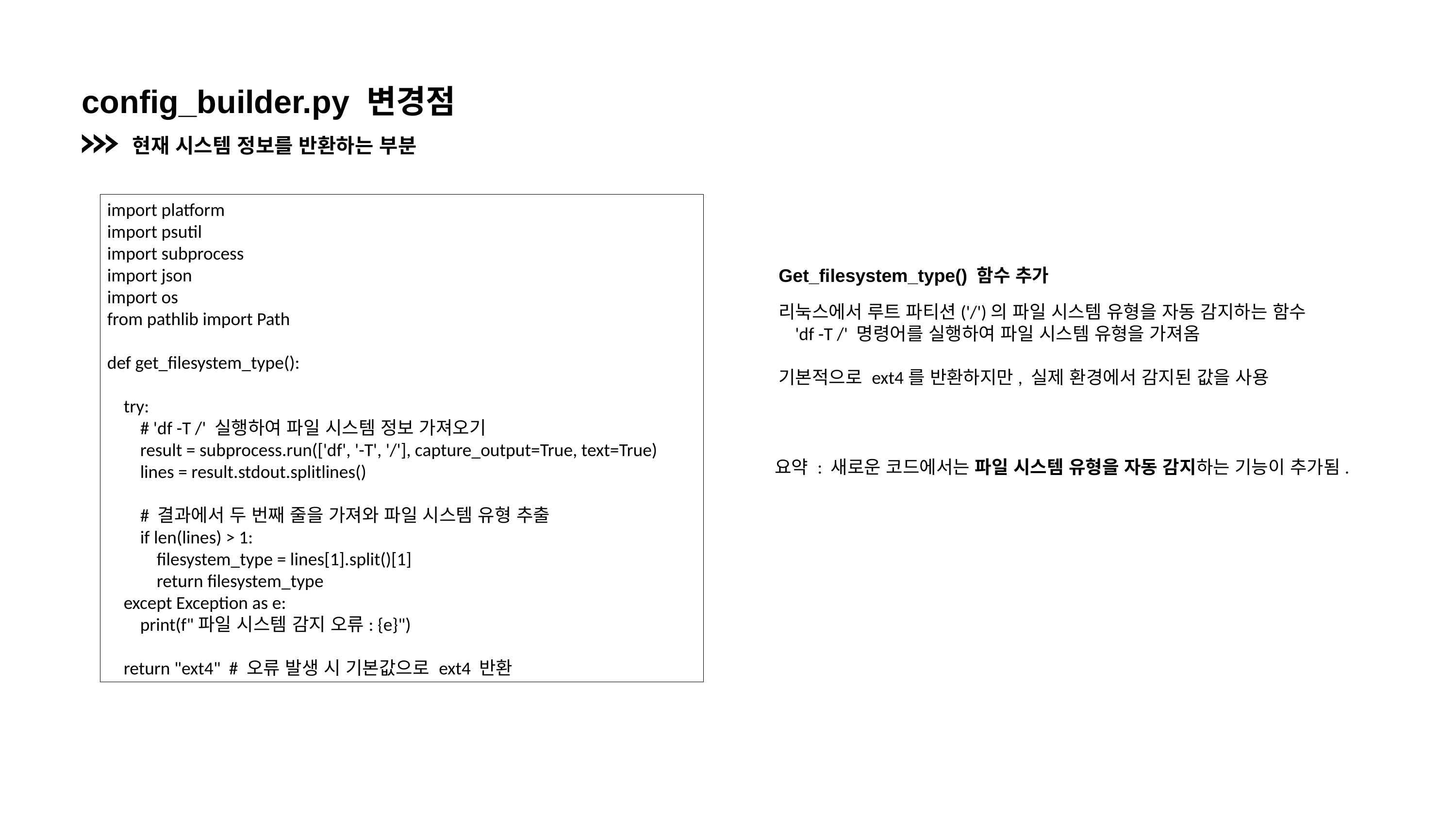

config_builder.py 변경점
현재 시스템 정보를 반환하는 부분

import platform
import psutil
import subprocess
import json
import os
from pathlib import Path

def get_filesystem_type():

    try:
        # 'df -T /' 실행하여 파일 시스템 정보 가져오기
        result = subprocess.run(['df', '-T', '/'], capture_output=True, text=True)
        lines = result.stdout.splitlines()

        # 결과에서 두 번째 줄을 가져와 파일 시스템 유형 추출
        if len(lines) > 1:
            filesystem_type = lines[1].split()[1]
            return filesystem_type
    except Exception as e:
        print(f"파일 시스템 감지 오류: {e}")

    return "ext4"  # 오류 발생 시 기본값으로 ext4 반환
Get_filesystem_type() 함수 추가
리눅스에서 루트 파티션('/')의 파일 시스템 유형을 자동 감지하는 함수
    'df -T /' 명령어를 실행하여 파일 시스템 유형을 가져옴

기본적으로 ext4를 반환하지만, 실제 환경에서 감지된 값을 사용
요약 : 새로운 코드에서는 파일 시스템 유형을 자동 감지하는 기능이 추가됨.